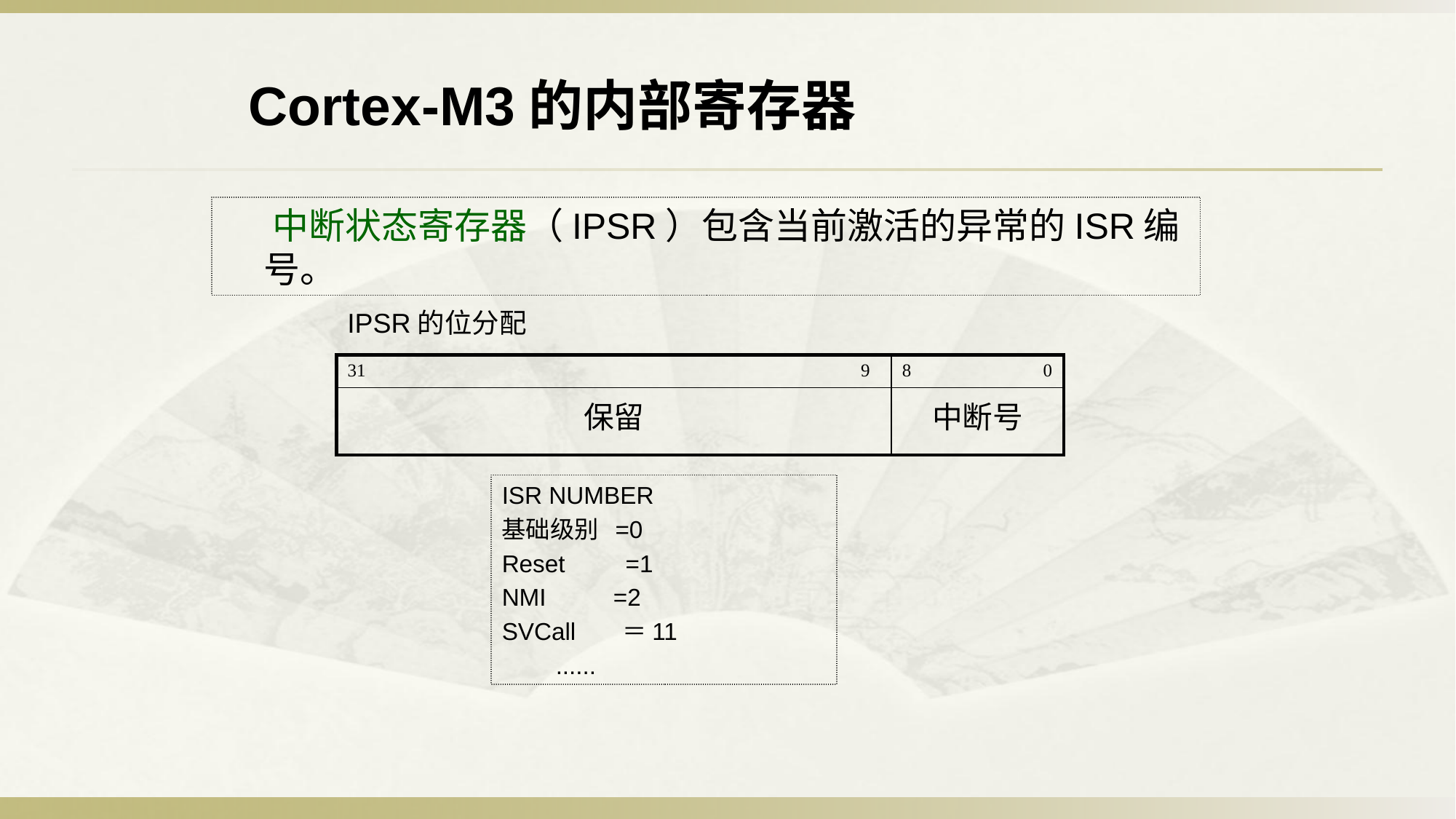

Cortex-M3的内部寄存器
     中断状态寄存器（IPSR）包含当前激活的异常的ISR编号。
IPSR的位分配
| 31 9 | 8 0 |
| --- | --- |
| 保留 | 中断号 |
ISR NUMBER
基础级别  =0
Reset         =1
NMI          =2
SVCall      ＝11
        ......